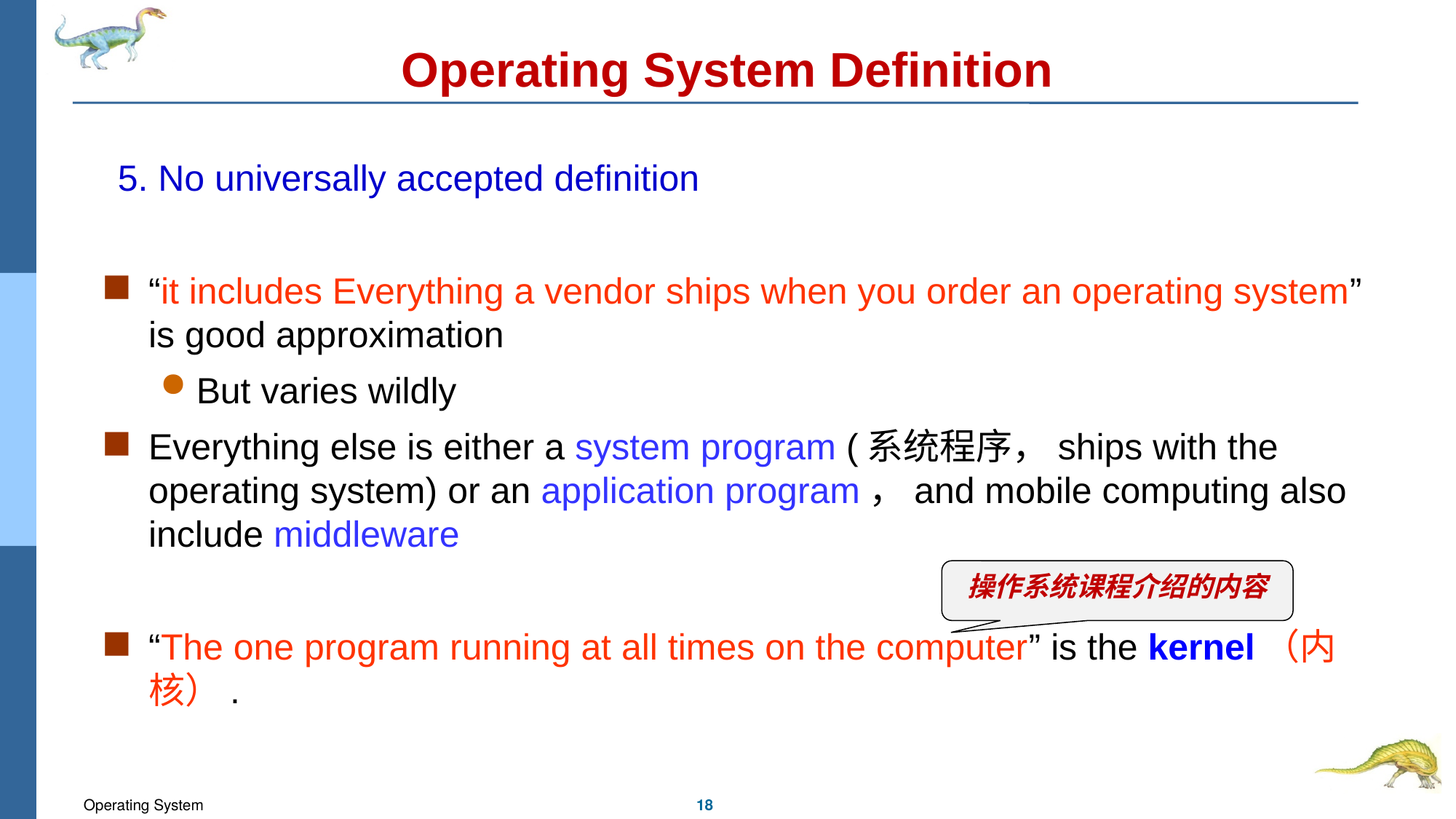

# Operating System Definition
 5. No universally accepted definition

“it includes Everything a vendor ships when you order an operating system” is good approximation
But varies wildly
Everything else is either a system program (系统程序，ships with the operating system) or an application program，and mobile computing also include middleware

“The one program running at all times on the computer” is the kernel（内核）.
操作系统课程介绍的内容